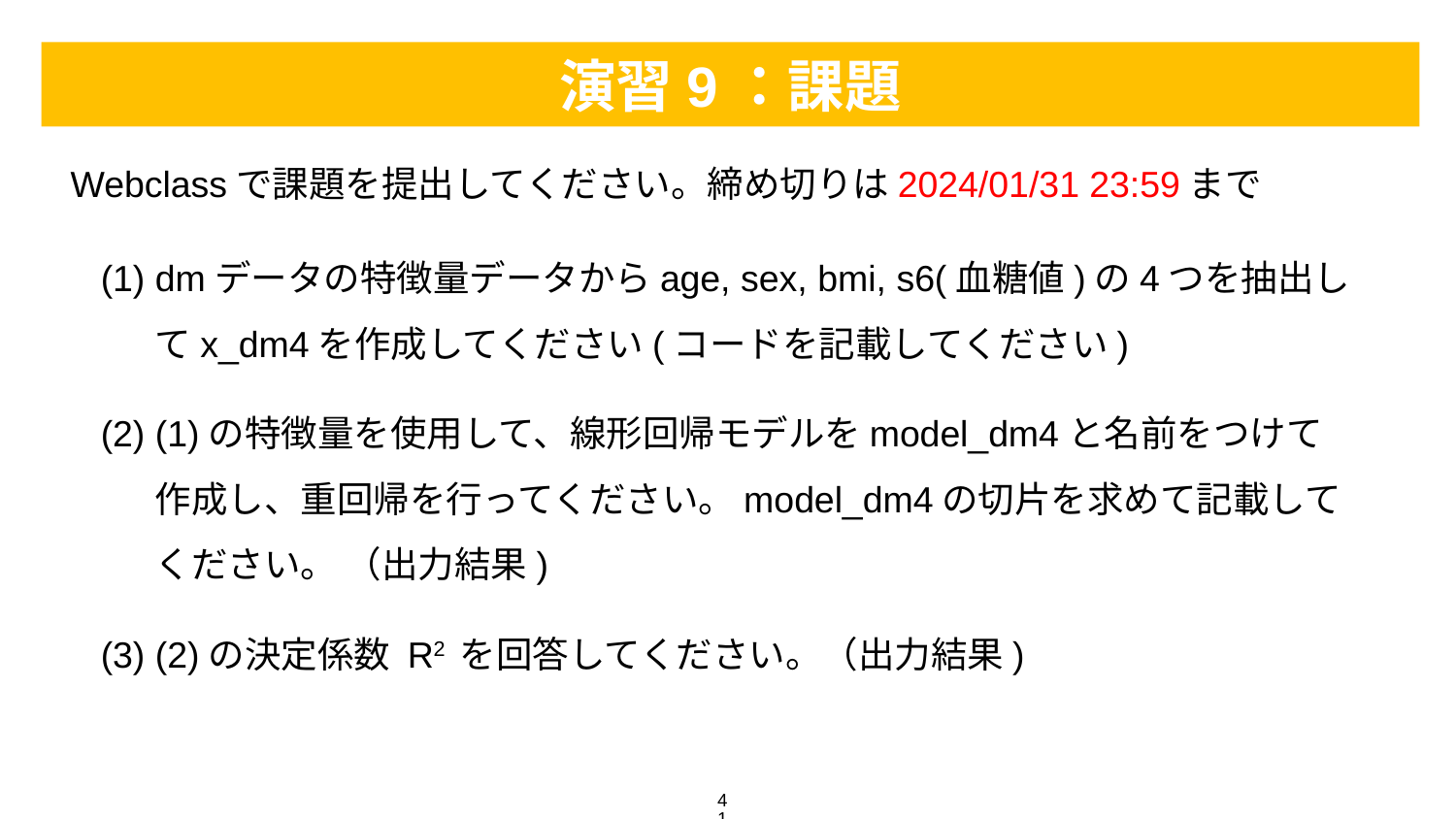

演習9：課題
Webclassで課題を提出してください。締め切りは2024/01/31 23:59まで
dmデータの特徴量データからage, sex, bmi, s6(血糖値)の4つを抽出してx_dm4を作成してください(コードを記載してください)
(1)の特徴量を使用して、線形回帰モデルをmodel_dm4と名前をつけて作成し、重回帰を行ってください。model_dm4の切片を求めて記載してください。 （出力結果)
(2)の決定係数 R2 を回答してください。（出力結果)
41